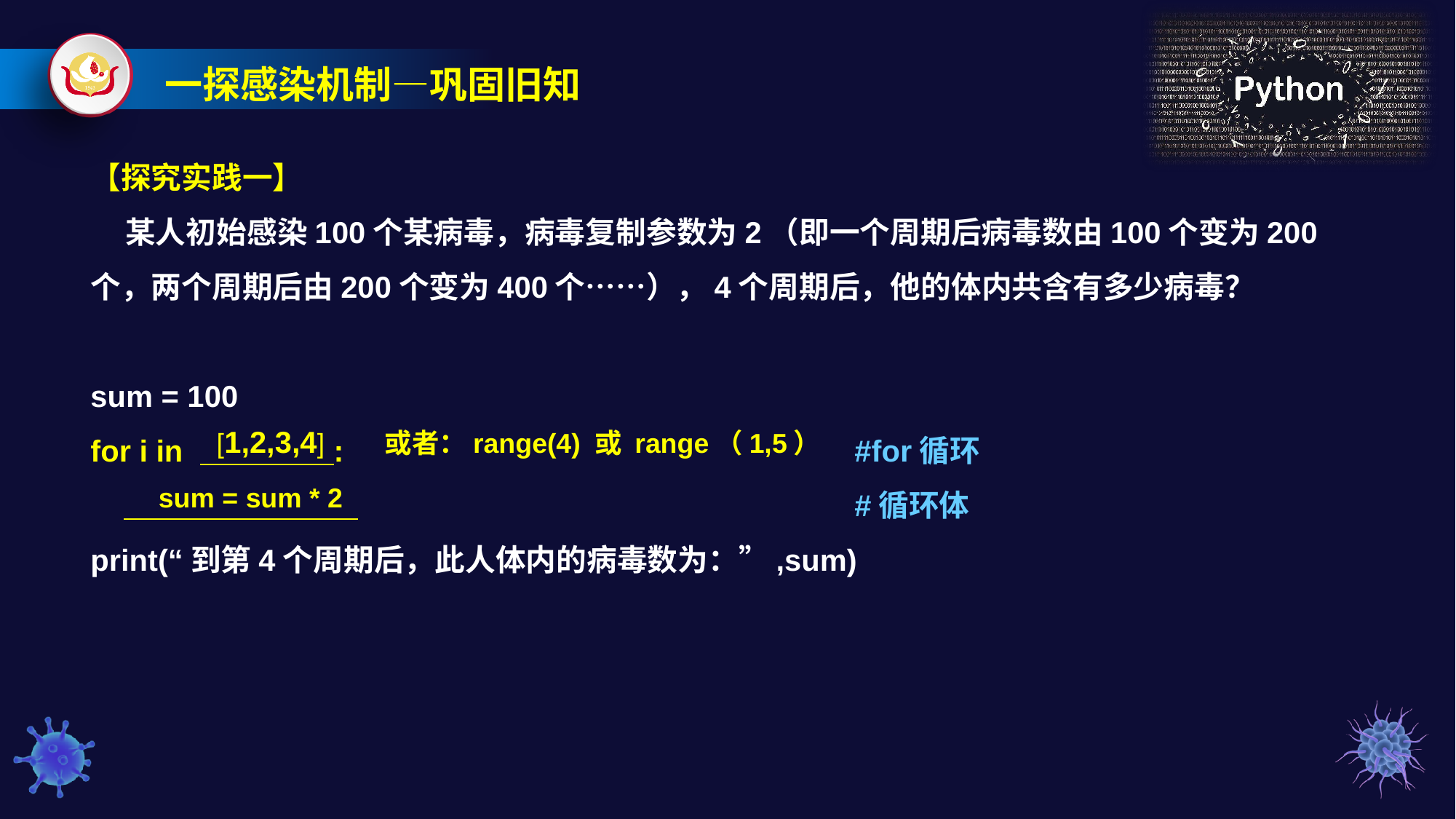

一探感染机制—巩固旧知
【探究实践一】
    某人初始感染100个某病毒，病毒复制参数为2（即一个周期后病毒数由100个变为200个，两个周期后由200个变为400个……），4个周期后，他的体内共含有多少病毒？

sum = 100
for i in                  :				  	#for循环
                                					#循环体
print(“到第4个周期后，此人体内的病毒数为：”,sum)
[1,2,3,4]       或者：range(4) 或 range（1,5）
sum = sum * 2